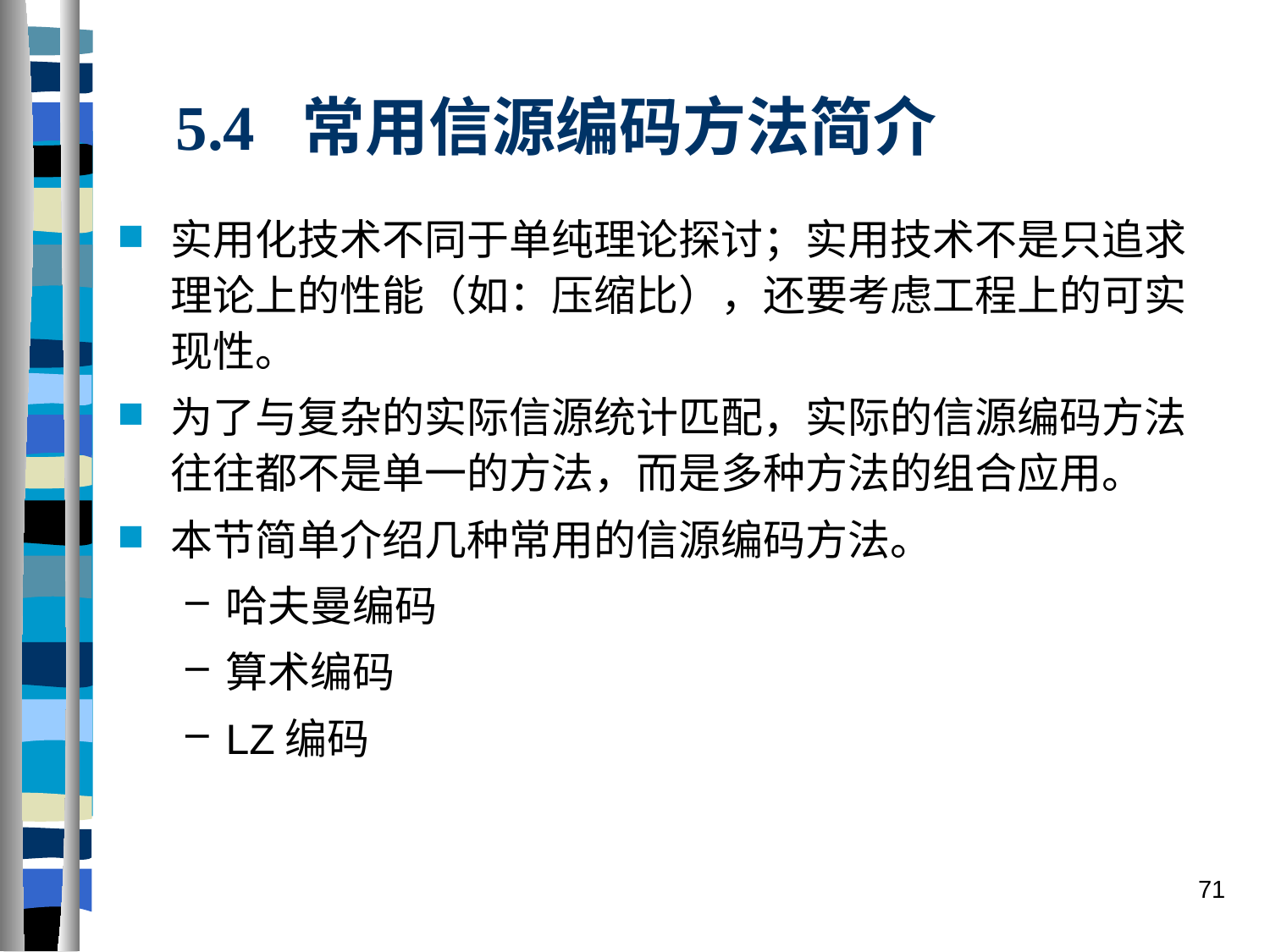

# 5.4  常用信源编码方法简介
实用化技术不同于单纯理论探讨；实用技术不是只追求理论上的性能（如：压缩比），还要考虑工程上的可实现性。
为了与复杂的实际信源统计匹配，实际的信源编码方法往往都不是单一的方法，而是多种方法的组合应用。
本节简单介绍几种常用的信源编码方法。
哈夫曼编码
算术编码
LZ编码
71